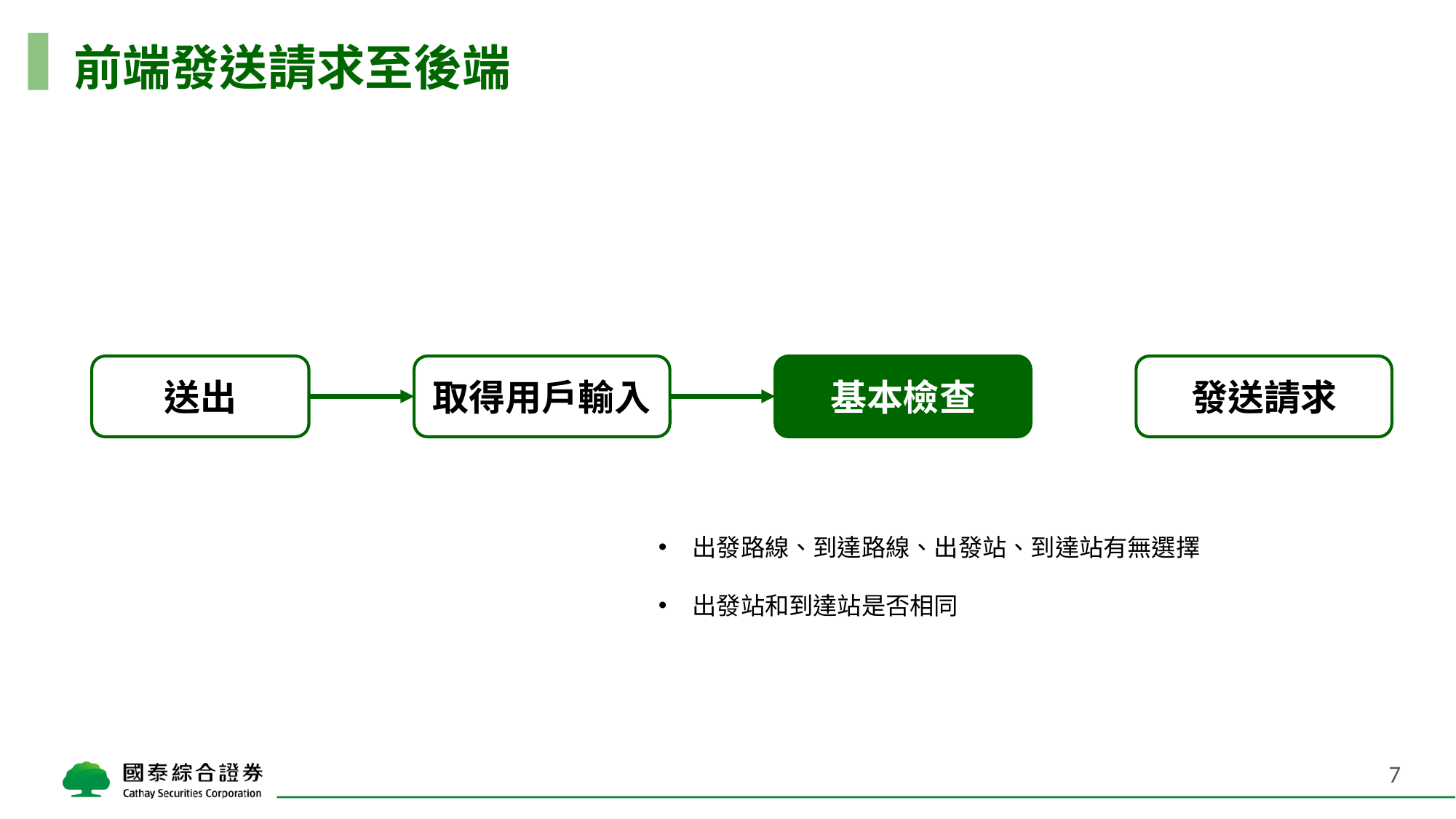

# 前端發送請求至後端
發送請求
送出
取得用戶輸入
基本檢查
出發路線、到達路線、出發站、到達站有無選擇
出發站和到達站是否相同
7